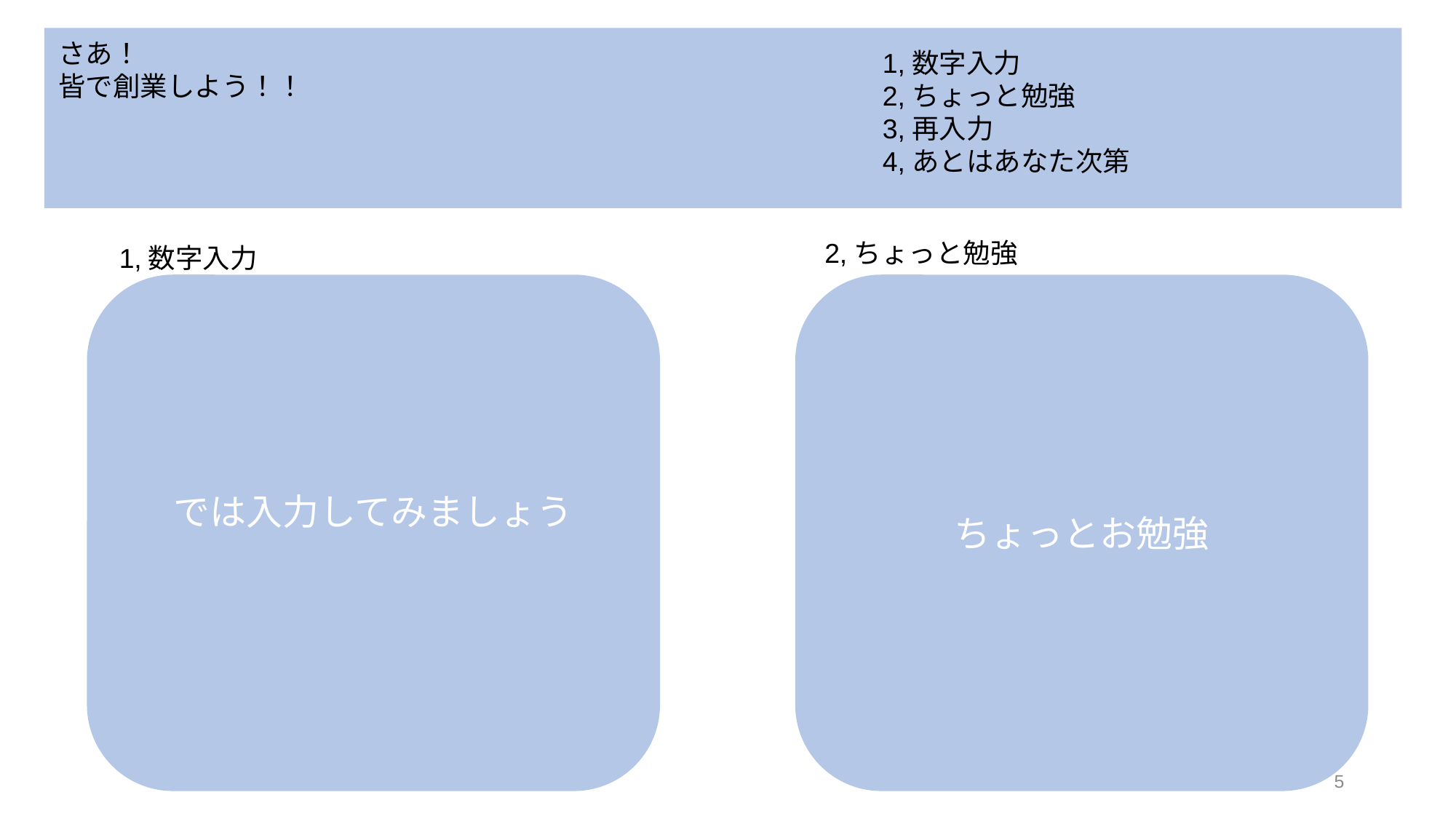

さあ！
皆で創業しよう！！
1,数字入力
2,ちょっと勉強
3,再入力
4,あとはあなた次第
2,ちょっと勉強
1,数字入力
ちょっとお勉強
では入力してみましょう

5